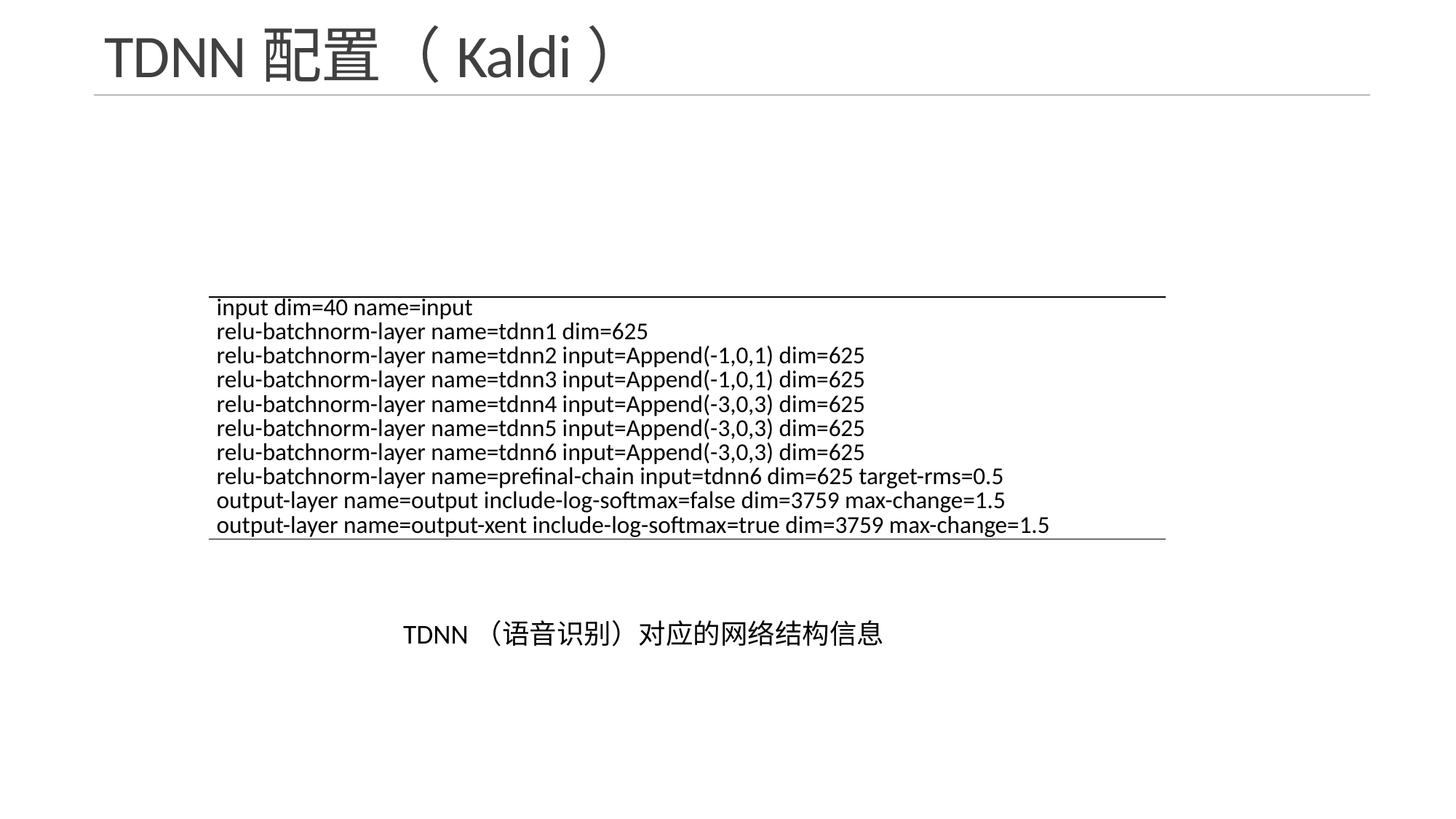

# TDNN配置（Kaldi）
| input dim=40 name=input relu-batchnorm-layer name=tdnn1 dim=625 relu-batchnorm-layer name=tdnn2 input=Append(-1,0,1) dim=625 relu-batchnorm-layer name=tdnn3 input=Append(-1,0,1) dim=625 relu-batchnorm-layer name=tdnn4 input=Append(-3,0,3) dim=625 relu-batchnorm-layer name=tdnn5 input=Append(-3,0,3) dim=625 relu-batchnorm-layer name=tdnn6 input=Append(-3,0,3) dim=625 relu-batchnorm-layer name=prefinal-chain input=tdnn6 dim=625 target-rms=0.5 output-layer name=output include-log-softmax=false dim=3759 max-change=1.5 output-layer name=output-xent include-log-softmax=true dim=3759 max-change=1.5 |
| --- |
TDNN（语音识别）对应的网络结构信息